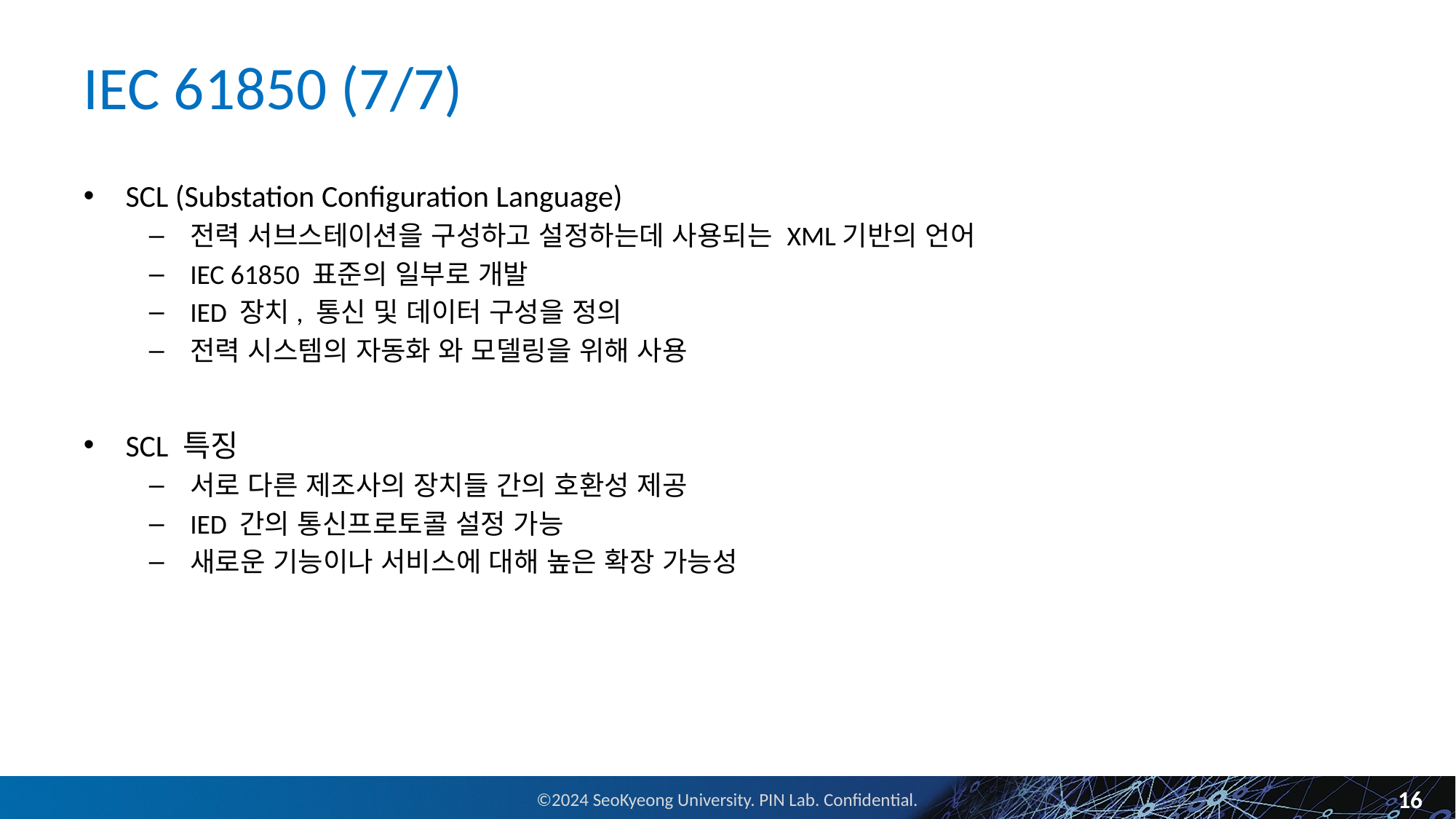

# IEC 61850 (7/7)
SCL (Substation Configuration Language)
전력 서브스테이션을 구성하고 설정하는데 사용되는 XML기반의 언어
IEC 61850 표준의 일부로 개발
IED 장치, 통신 및 데이터 구성을 정의
전력 시스템의 자동화 와 모델링을 위해 사용

SCL 특징
서로 다른 제조사의 장치들 간의 호환성 제공
IED 간의 통신프로토콜 설정 가능
새로운 기능이나 서비스에 대해 높은 확장 가능성

16